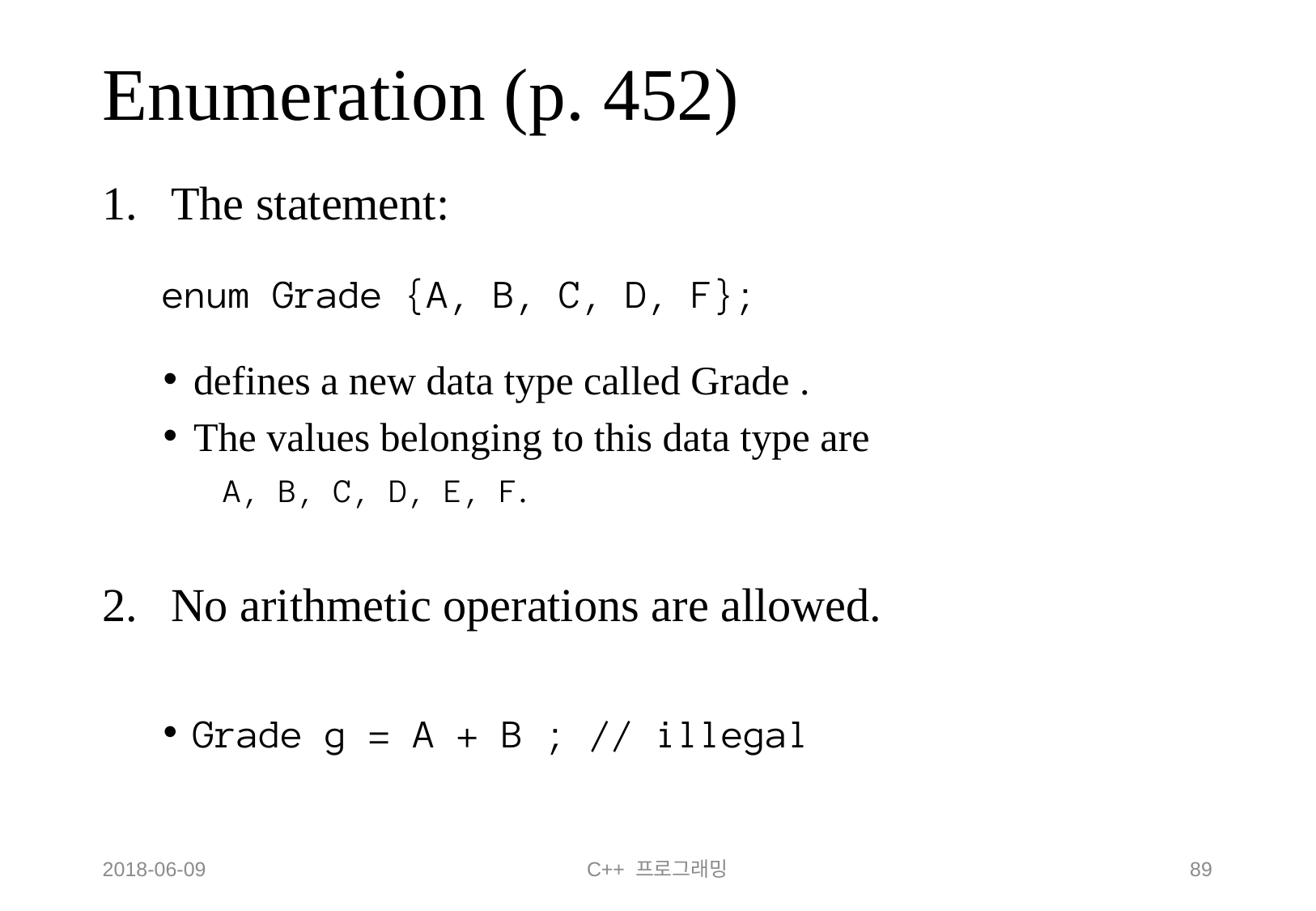

# Enumeration (p. 452)
The statement:

enum Grade {A, B, C, D, F};

defines a new data type called Grade .
The values belonging to this data type are
A, B, C, D, E, F.

No arithmetic operations are allowed.

Grade g = A + B ; // illegal
2018-06-09
C++ 프로그래밍
89